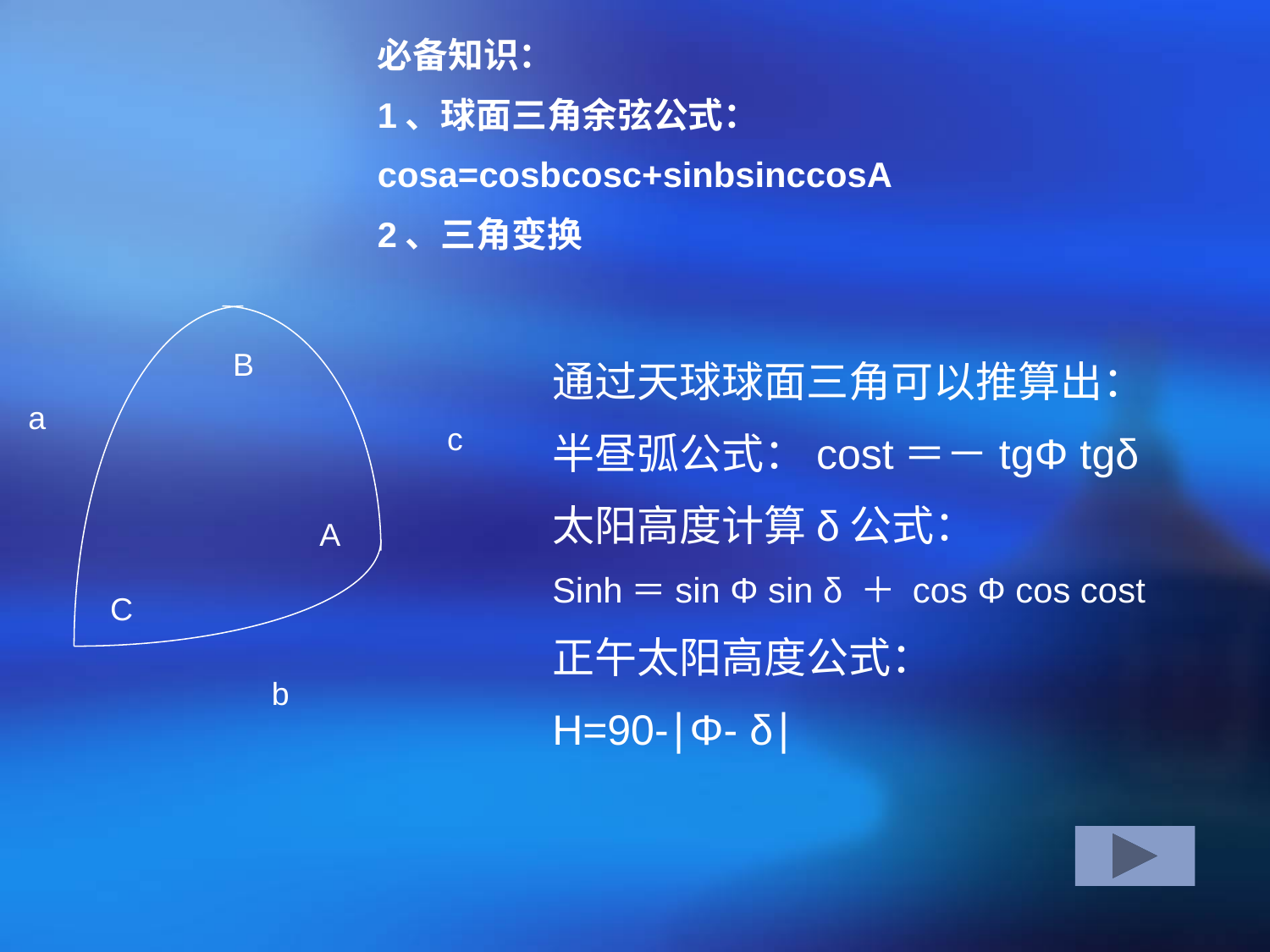

必备知识：
1、球面三角余弦公式：
cosa=cosbcosc+sinbsinccosA
2、三角变换

B
a
A
C
b
c
通过天球球面三角可以推算出：
半昼弧公式：cost＝－tgΦ tgδ
太阳高度计算δ公式：
Sinh＝sin Φ sin δ ＋ cos Φ cos cost
正午太阳高度公式：
H=90-∣Φ- δ∣